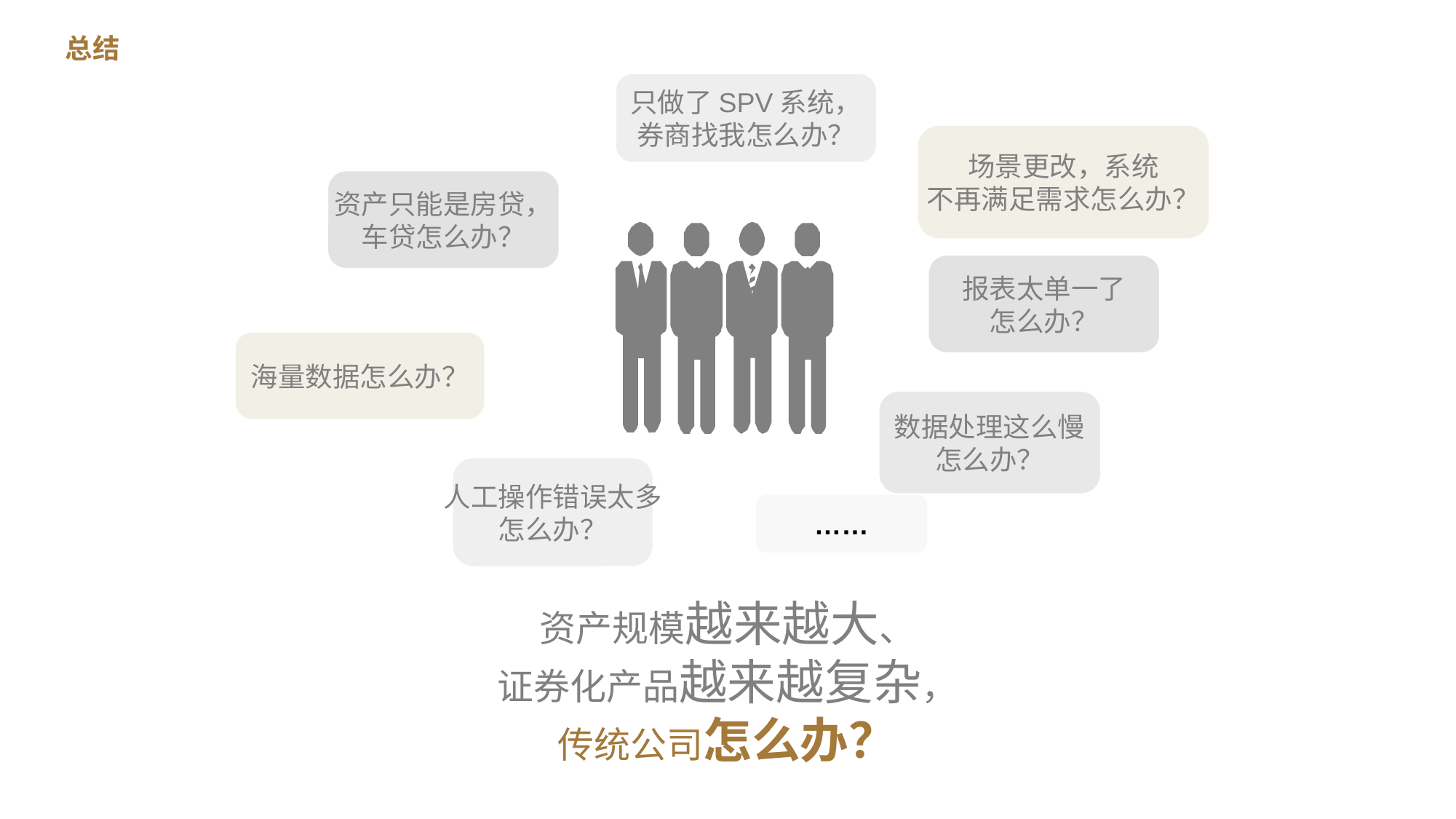

总结
只做了SPV系统，
券商找我怎么办？
场景更改，系统
不再满足需求怎么办？
资产只能是房贷，
车贷怎么办？

报表太单一了
怎么办？
海量数据怎么办？
数据处理这么慢
怎么办？
人工操作错误太多
怎么办？
……
资产规模越来越大、
证券化产品越来越复杂，
传统公司怎么办？